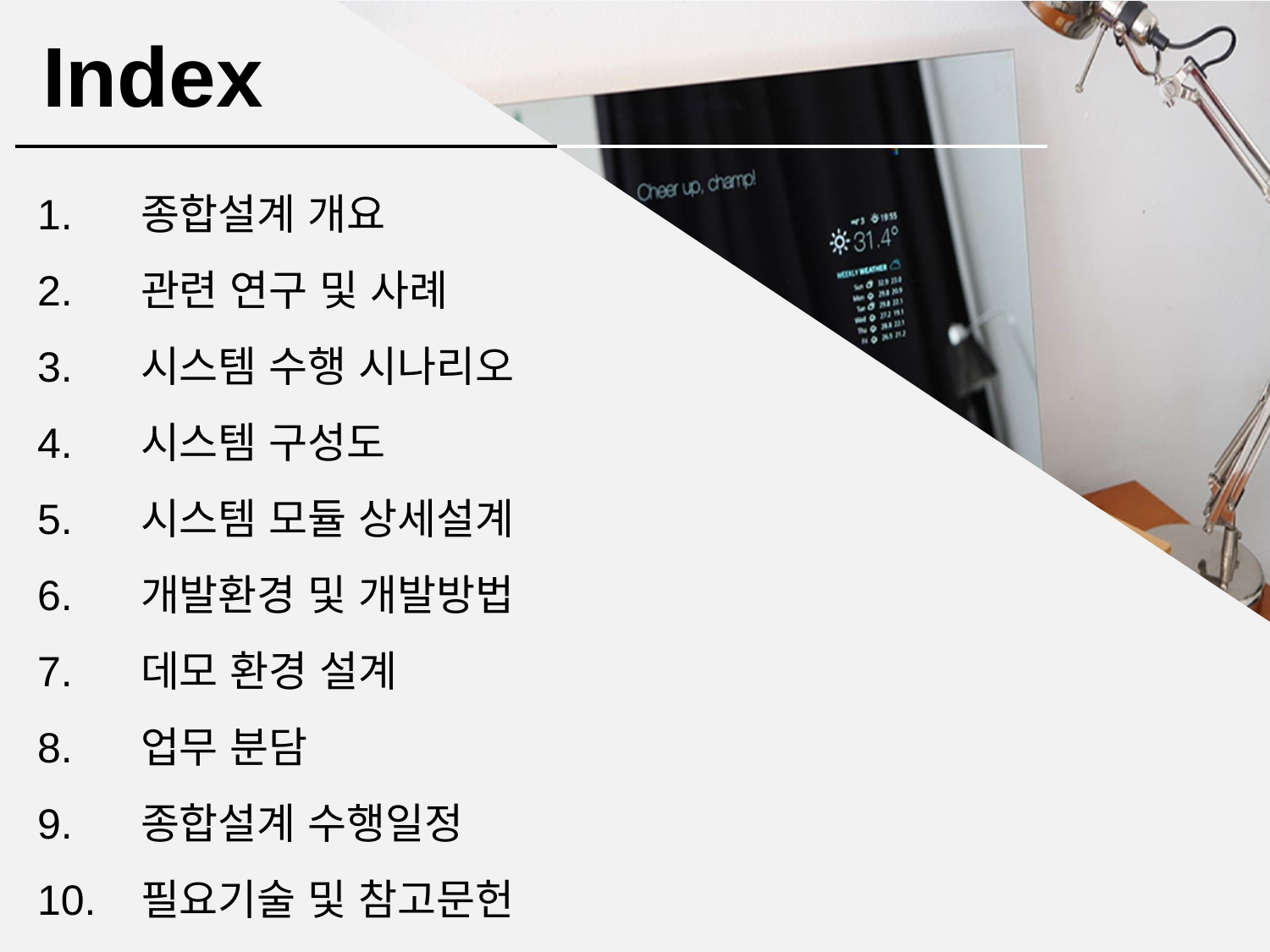

Index
종합설계 개요
관련 연구 및 사례
시스템 수행 시나리오
시스템 구성도
시스템 모듈 상세설계
개발환경 및 개발방법
데모 환경 설계
업무 분담
종합설계 수행일정
필요기술 및 참고문헌